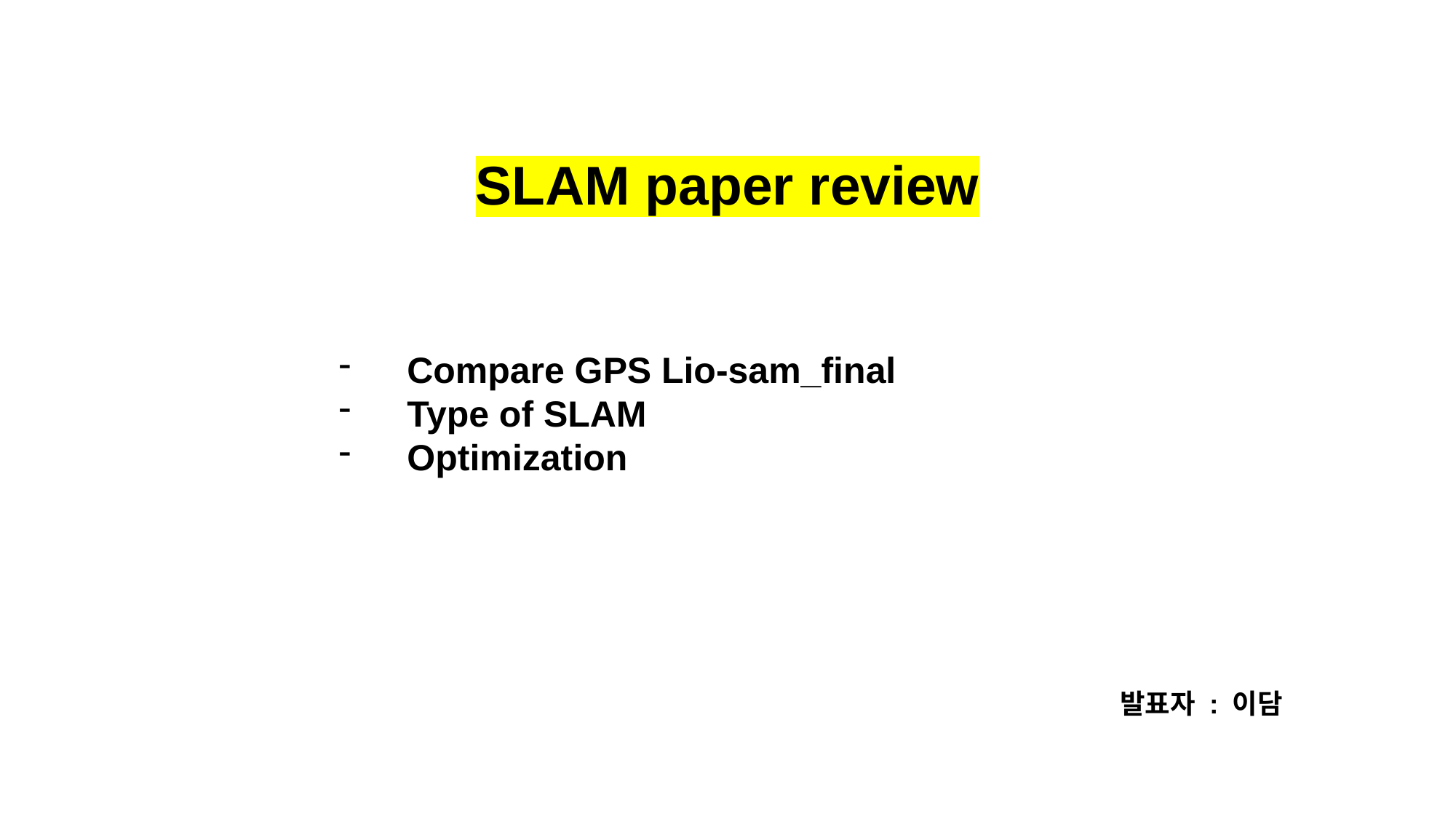

SLAM paper review

Compare GPS Lio-sam_final
Type of SLAM
Optimization

발표자 : 이담